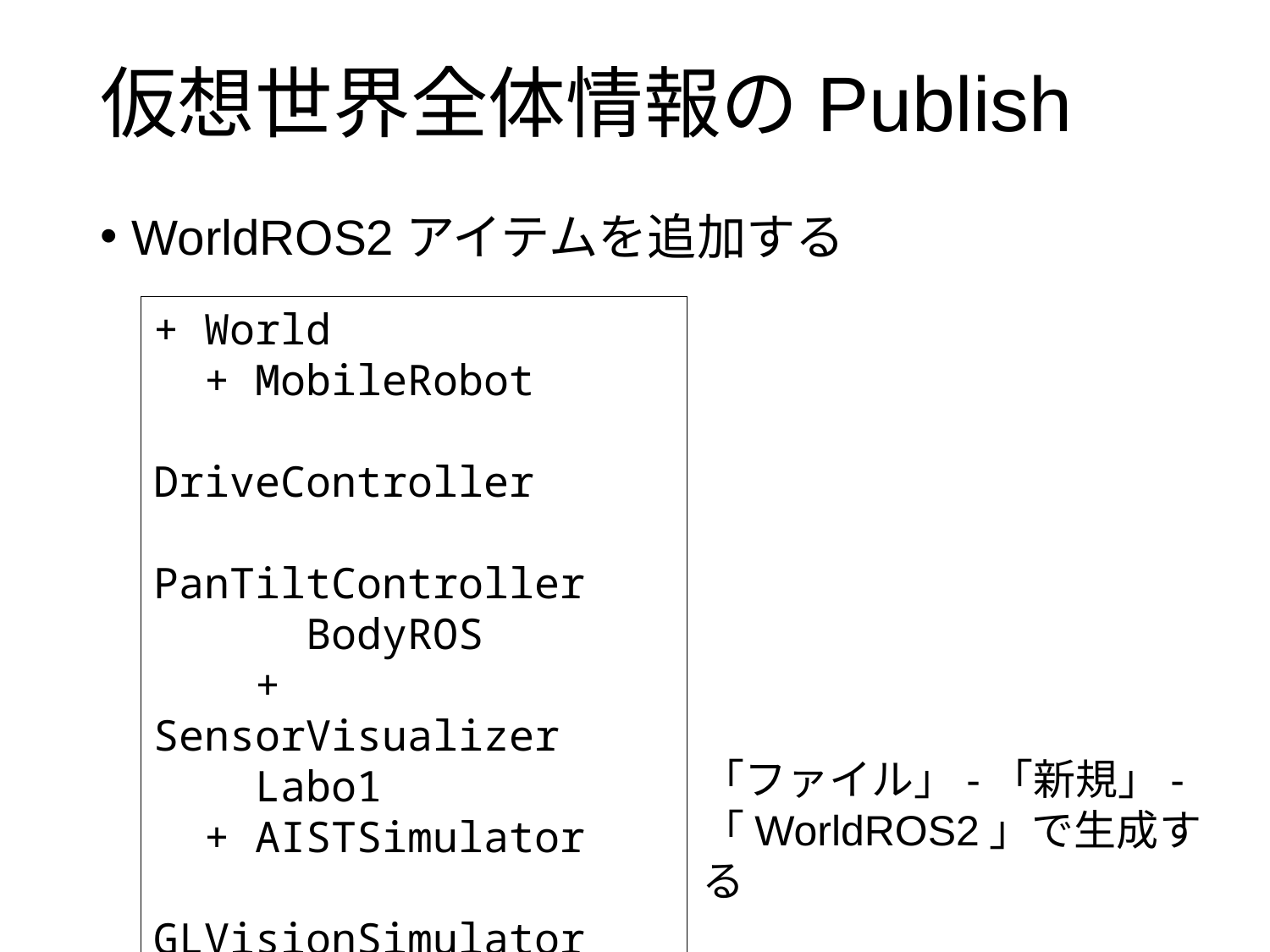

# 仮想世界全体情報のPublish
WorldROS2アイテムを追加する

+ World
  + MobileRobot
      DriveController
      PanTiltController
      BodyROS
    + SensorVisualizer
    Labo1
  + AISTSimulator
      GLVisionSimulator
    WorldROS2
「ファイル」-「新規」-「WorldROS2」で生成する